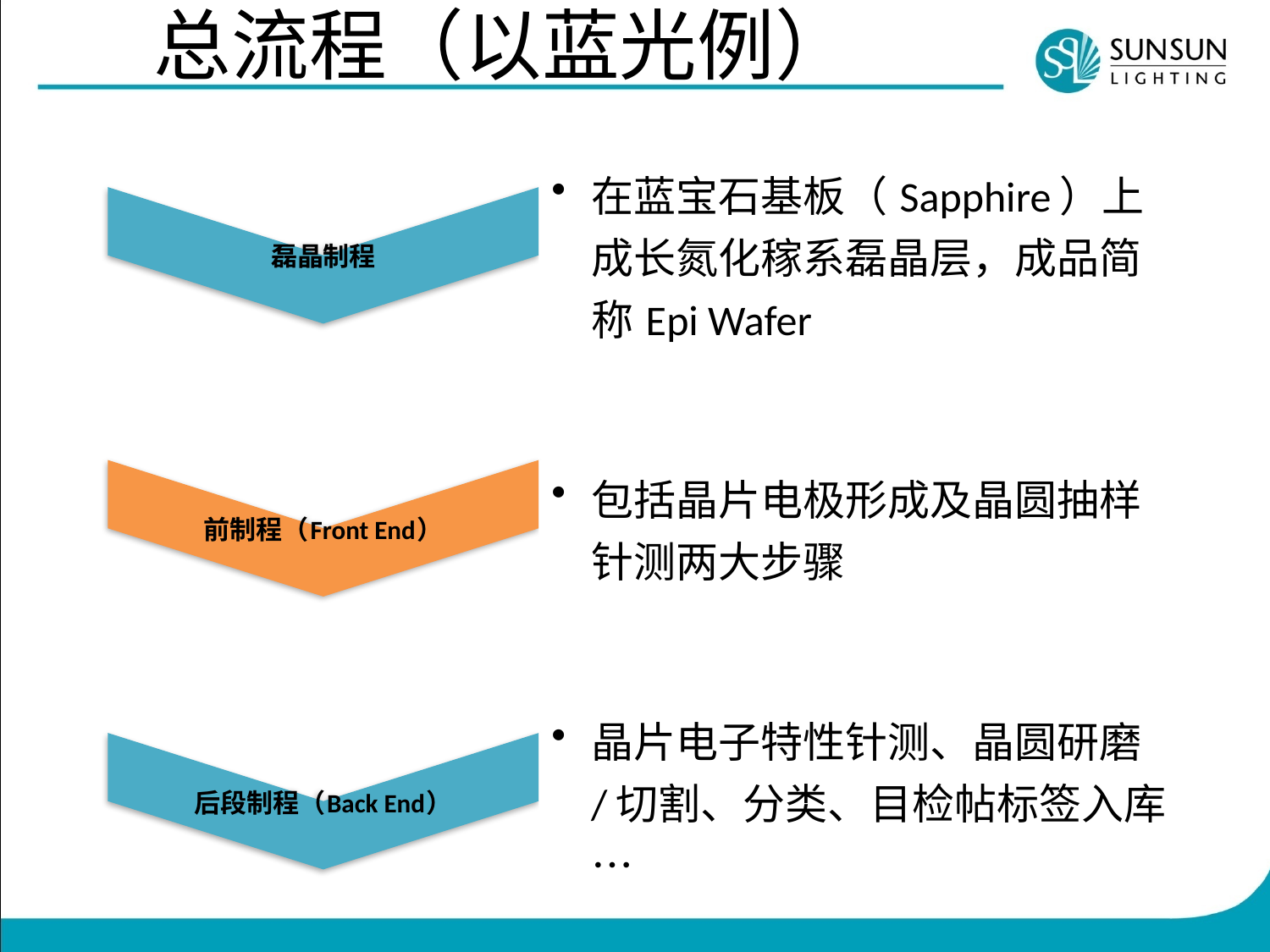

# 总流程（以蓝光例）
磊晶制程
前制程（Front End）
包括晶片电极形成及晶圆抽样针测两大步骤
后段制程（Back End）